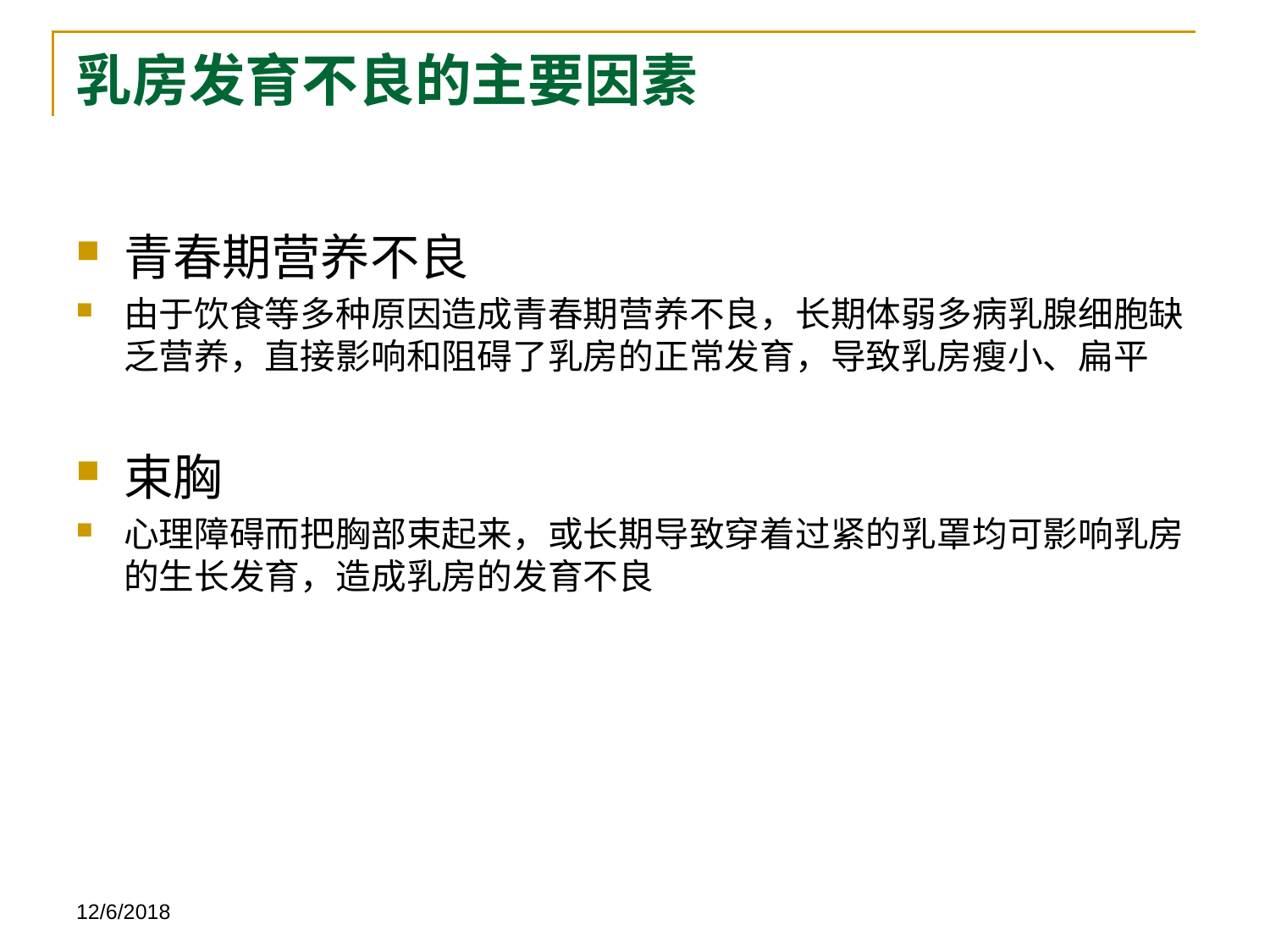

# 乳房发育不良的主要因素
青春期营养不良
由于饮食等多种原因造成青春期营养不良，长期体弱多病乳腺细胞缺乏营养，直接影响和阻碍了乳房的正常发育，导致乳房瘦小、扁平

束胸
心理障碍而把胸部束起来，或长期导致穿着过紧的乳罩均可影响乳房的生长发育，造成乳房的发育不良
12/6/2018